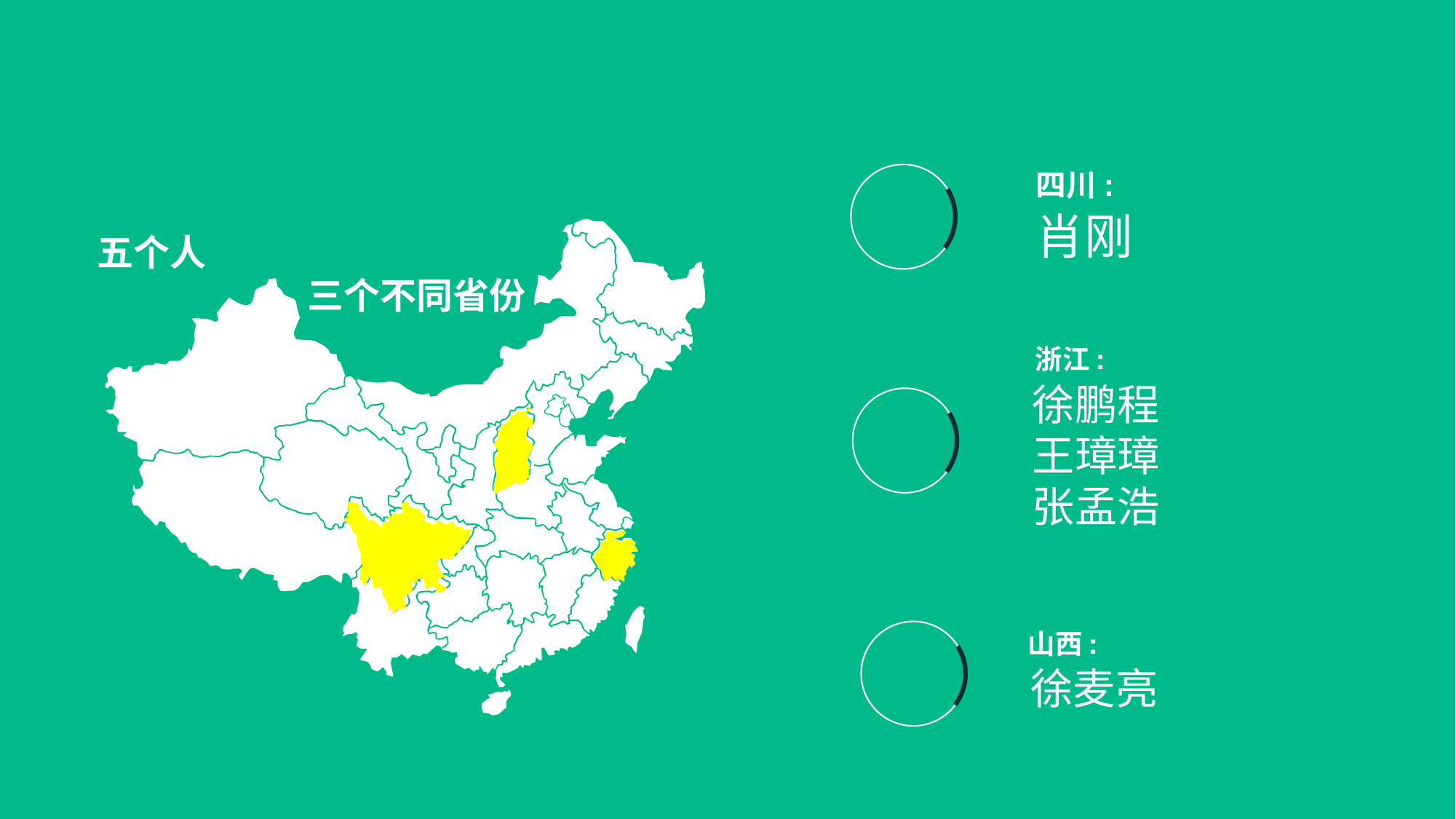

四川:
肖刚

五个人
三个不同省份

浙江:
徐鹏程
王璋璋
张孟浩

山西:
徐麦亮
Part1: Our Team
我们的团队